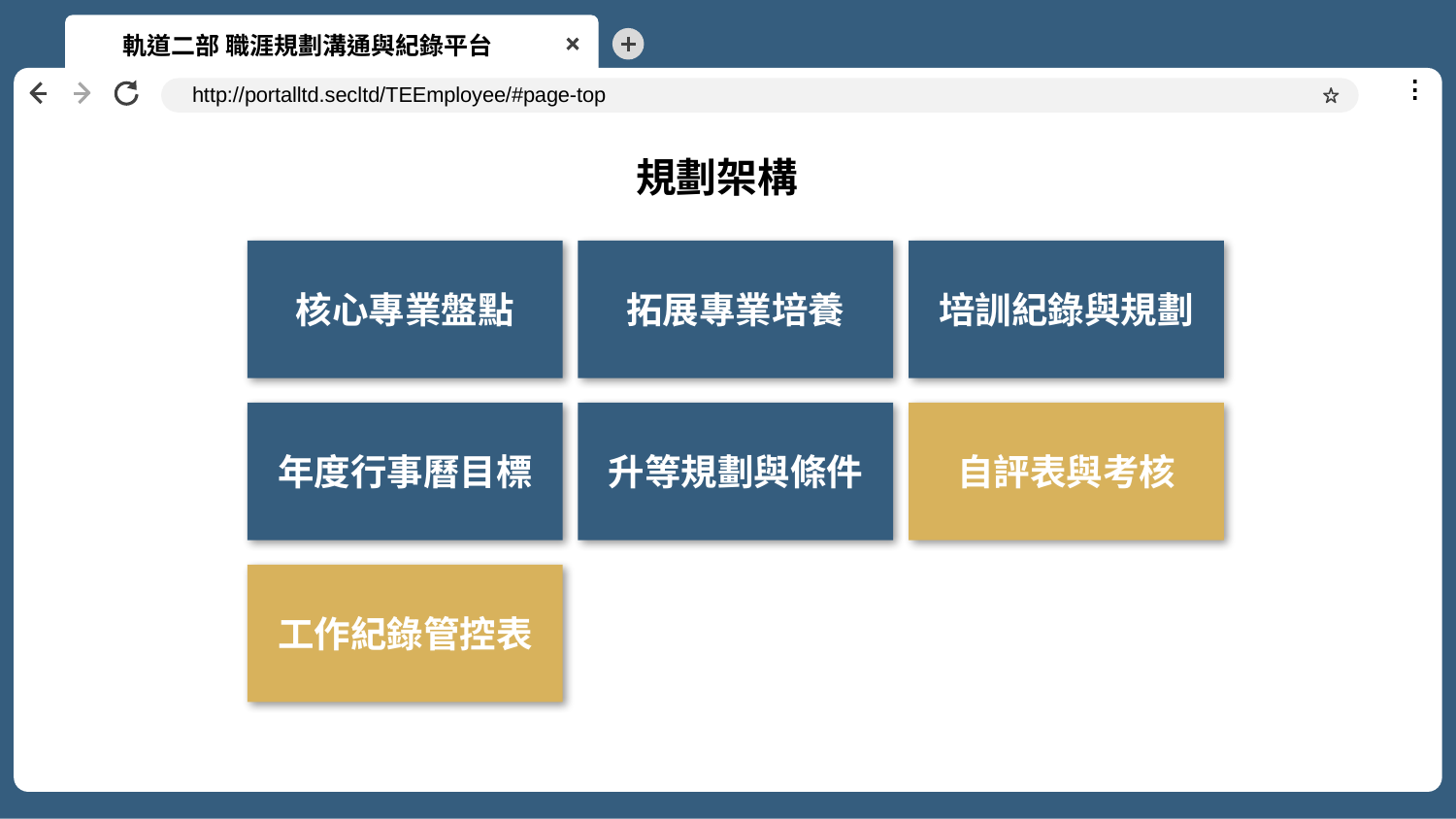

軌道二部 職涯規劃溝通與紀錄平台

http://portalltd.secltd/TEEmployee/#page-top
.
.
.

規劃架構
核心專業盤點
拓展專業培養
培訓紀錄與規劃
年度行事曆目標
升等規劃與條件
自評表與考核
工作紀錄管控表